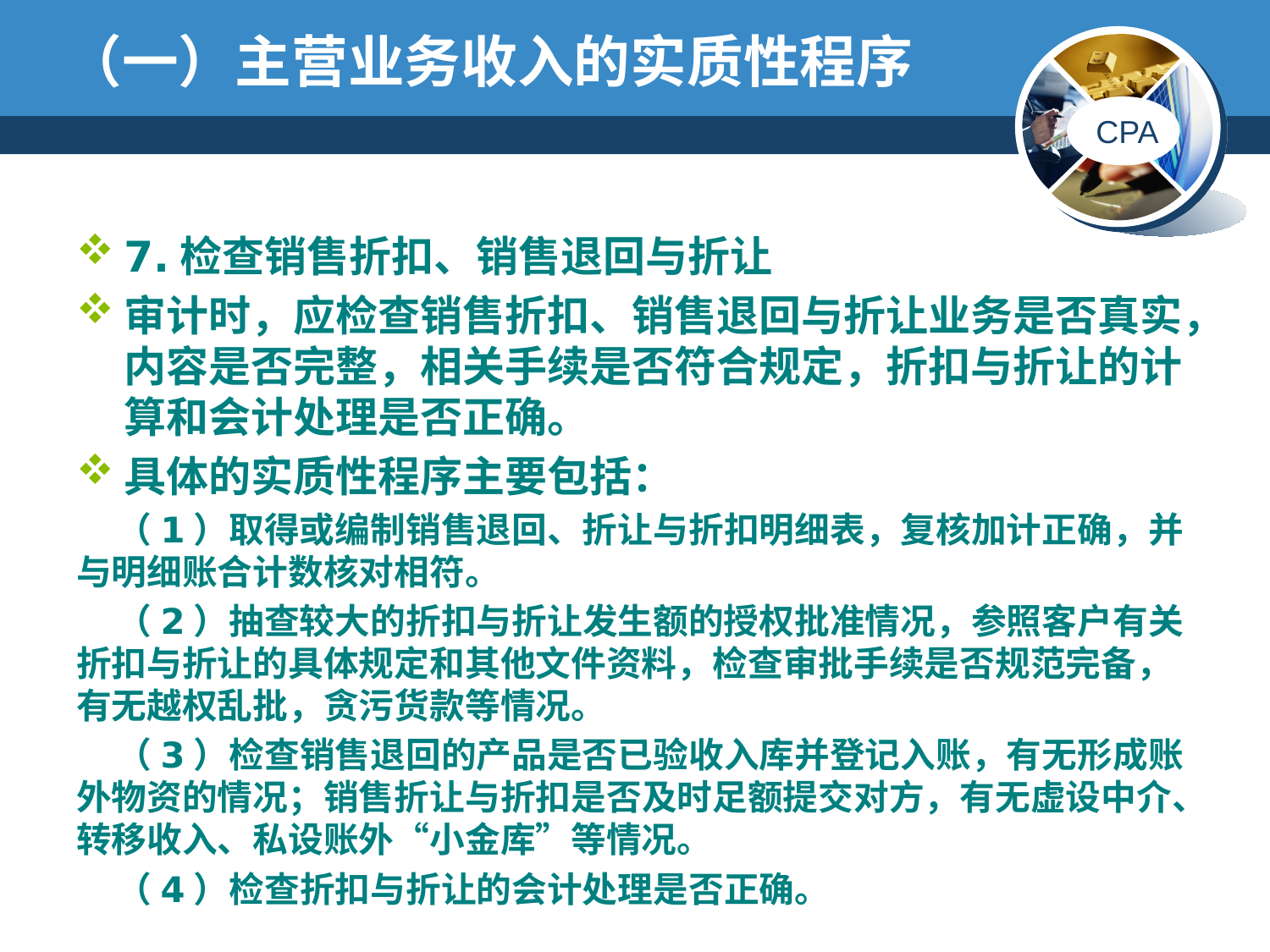

# （一）主营业务收入的实质性程序

7.检查销售折扣、销售退回与折让
审计时，应检查销售折扣、销售退回与折让业务是否真实，内容是否完整，相关手续是否符合规定，折扣与折让的计算和会计处理是否正确。
具体的实质性程序主要包括：
    （1）取得或编制销售退回、折让与折扣明细表，复核加计正确，并与明细账合计数核对相符。
    （2）抽查较大的折扣与折让发生额的授权批准情况，参照客户有关折扣与折让的具体规定和其他文件资料，检查审批手续是否规范完备，有无越权乱批，贪污货款等情况。
    （3）检查销售退回的产品是否已验收入库并登记入账，有无形成账外物资的情况；销售折让与折扣是否及时足额提交对方，有无虚设中介、转移收入、私设账外“小金库”等情况。
    （4）检查折扣与折让的会计处理是否正确。